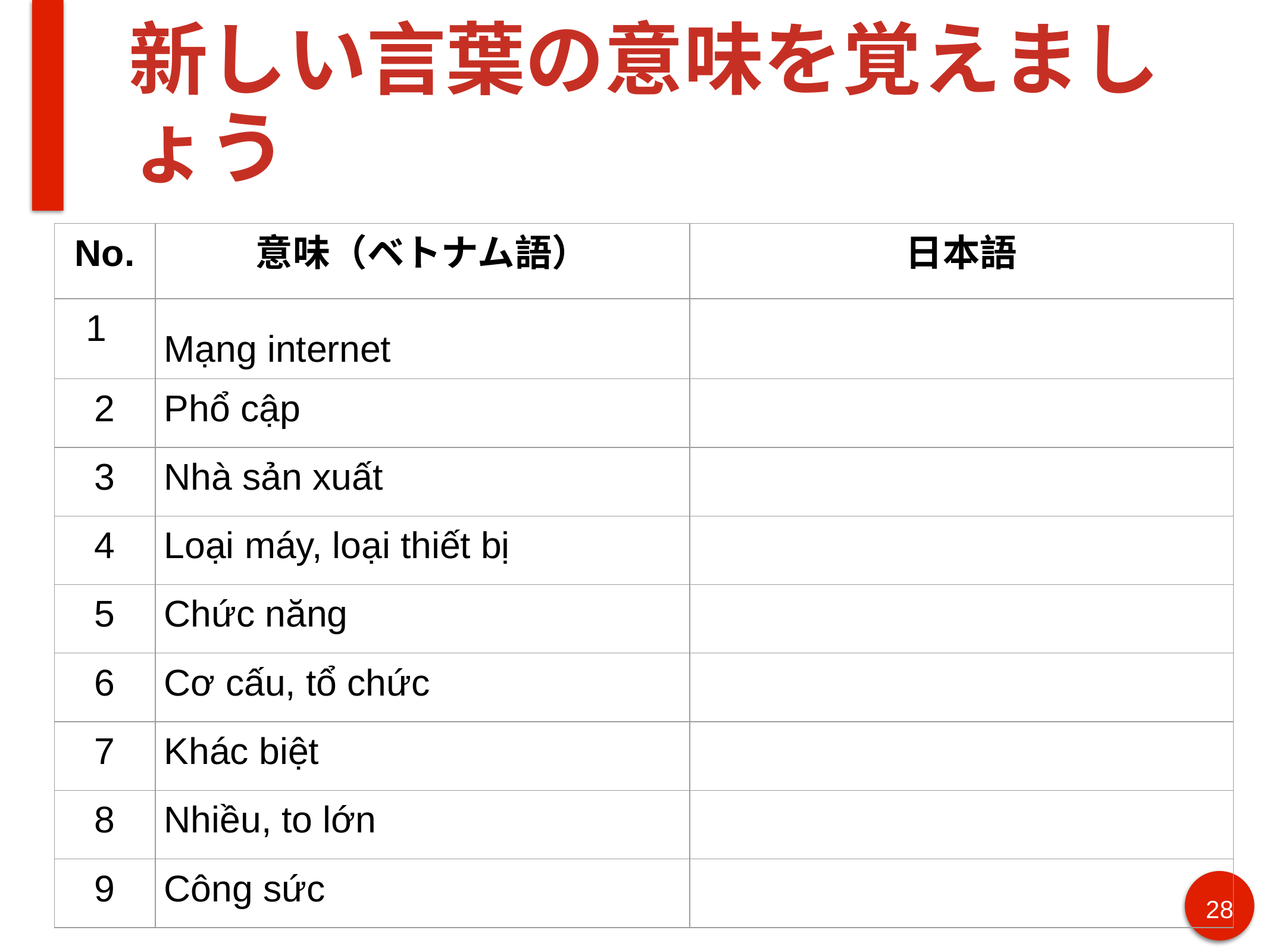

# 新しい言葉の意味を覚えましょう
| No. | 意味（ベトナム語） | 日本語 |
| --- | --- | --- |
| 1 | Mạng internet |  |
| 2 | Phổ cập |  |
| 3 | Nhà sản xuất |  |
| 4 | Loại máy, loại thiết bị |  |
| 5 | Chức năng |  |
| 6 | Cơ cấu, tổ chức |  |
| 7 | Khác biệt |  |
| 8 | Nhiều, to lớn |  |
| 9 | Công sức |  |
28